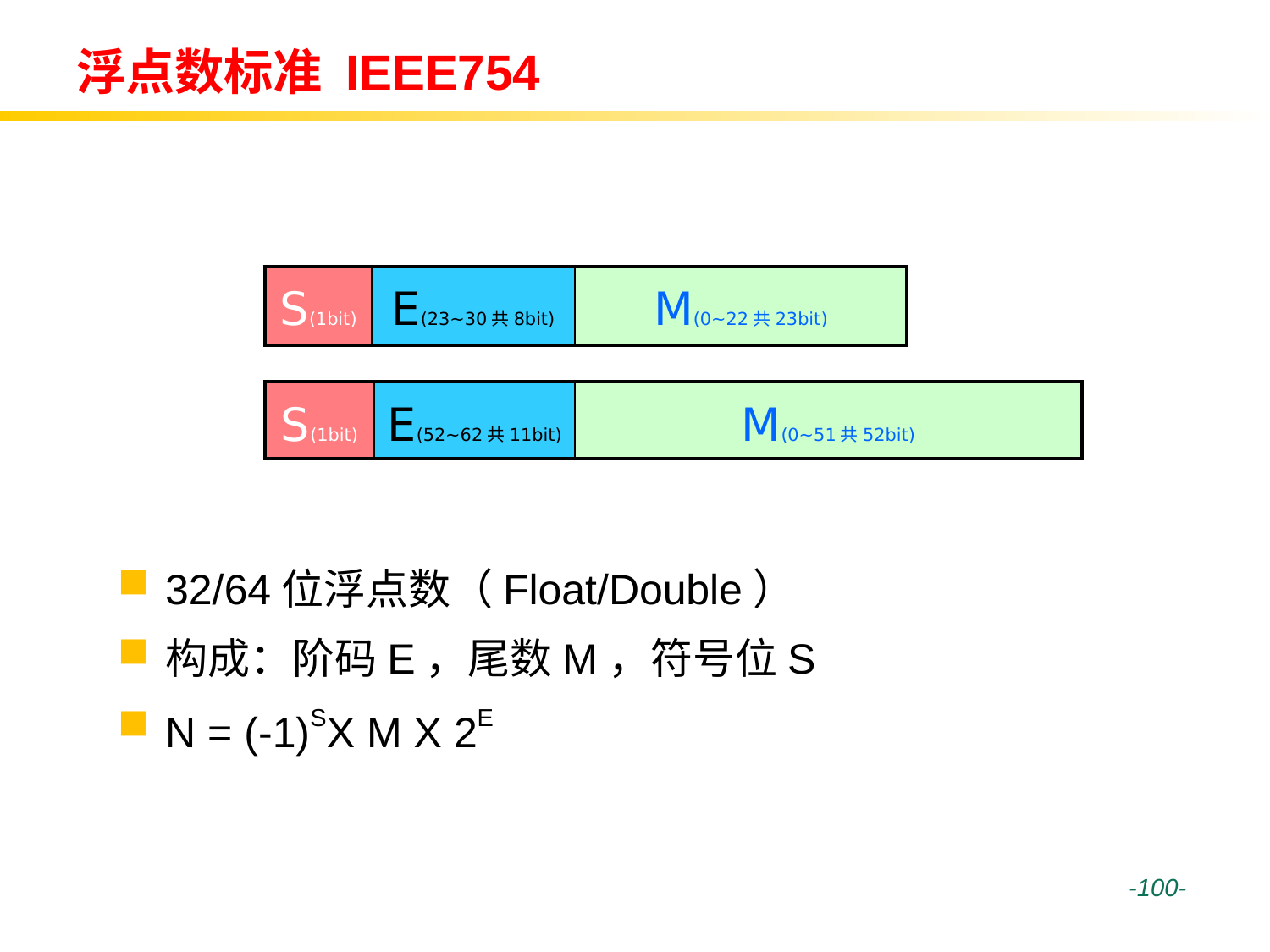

# 浮点数标准 IEEE754
| S(1bit) | E(23~30共8bit) | M(0~22共23bit) |
| --- | --- | --- |
| S(1bit) | E(52~62共11bit) | M(0~51共52bit) |
| --- | --- | --- |
32/64位浮点数（Float/Double）
构成：阶码E，尾数M，符号位S
N = (-1)SX M X 2E

 -100-